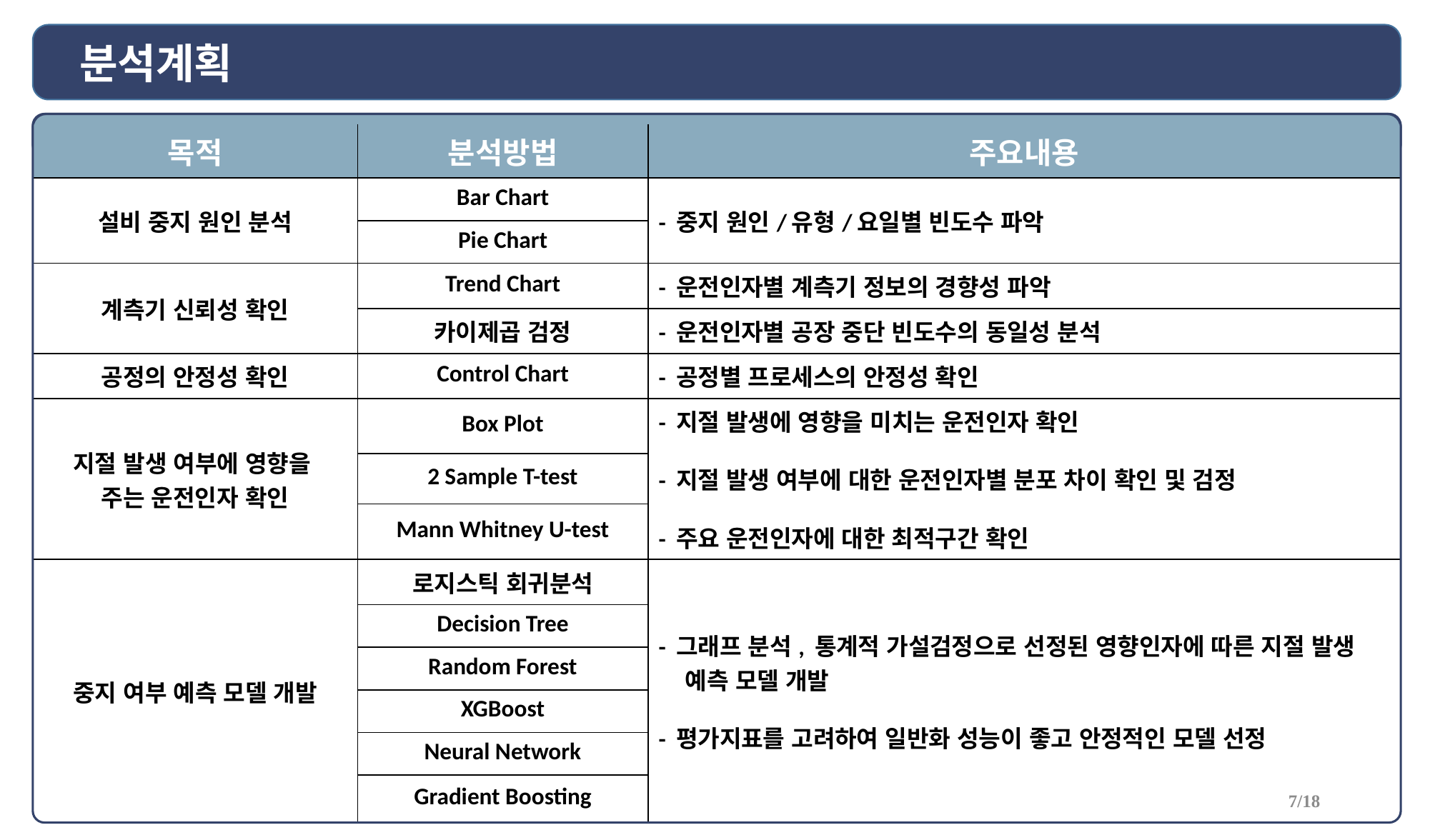

분석계획

| 목적 | 분석방법 | 주요내용 |
| --- | --- | --- |
| 설비 중지 원인 분석 | Bar Chart | - 중지 원인/유형/요일별 빈도수 파악 |
|  | Pie Chart |  |
| 계측기 신뢰성 확인 | Trend Chart | - 운전인자별 계측기 정보의 경향성 파악 |
|  | 카이제곱 검정 | - 운전인자별 공장 중단 빈도수의 동일성 분석 |
| 공정의 안정성 확인 | Control Chart | - 공정별 프로세스의 안정성 확인 |
| 지절 발생 여부에 영향을 주는 운전인자 확인 | Box Plot | - 지절 발생에 영향을 미치는 운전인자 확인 - 지절 발생 여부에 대한 운전인자별 분포 차이 확인 및 검정 - 주요 운전인자에 대한 최적구간 확인 |
|  | 2 Sample T-test |  |
|  | Mann Whitney U-test |  |
| 중지 여부 예측 모델 개발 | 로지스틱 회귀분석 | - 그래프 분석, 통계적 가설검정으로 선정된 영향인자에 따른 지절 발생 예측 모델 개발 - 평가지표를 고려하여 일반화 성능이 좋고 안정적인 모델 선정 |
|  | Decision Tree |  |
|  | Random Forest |  |
|  | XGBoost |  |
|  | Neural Network |  |
|  | Gradient Boosting |  |
7/18